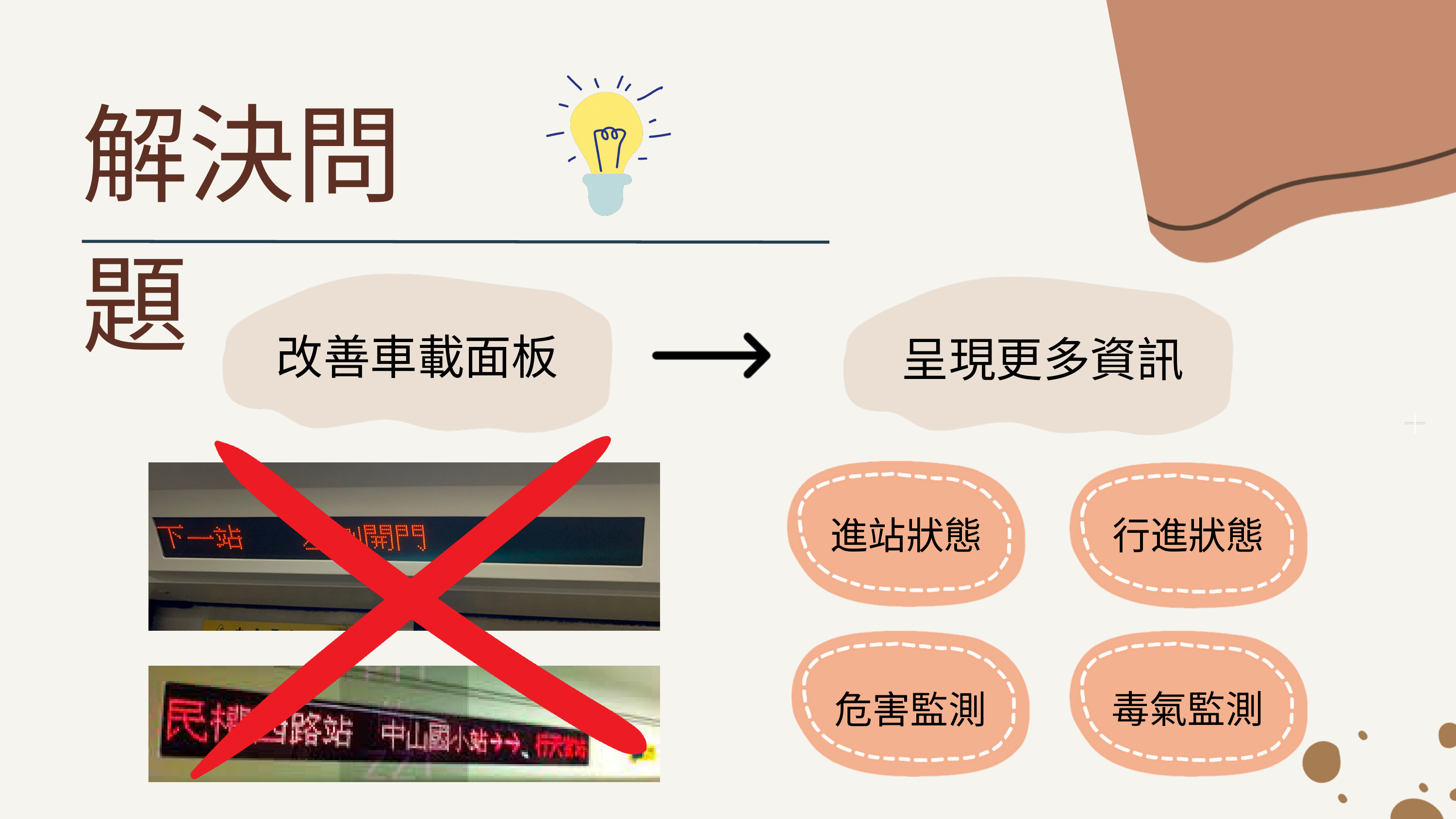

解決問題

改善車載面板
呈現更多資訊

進站狀態
行進狀態

毒氣監測
危害監測